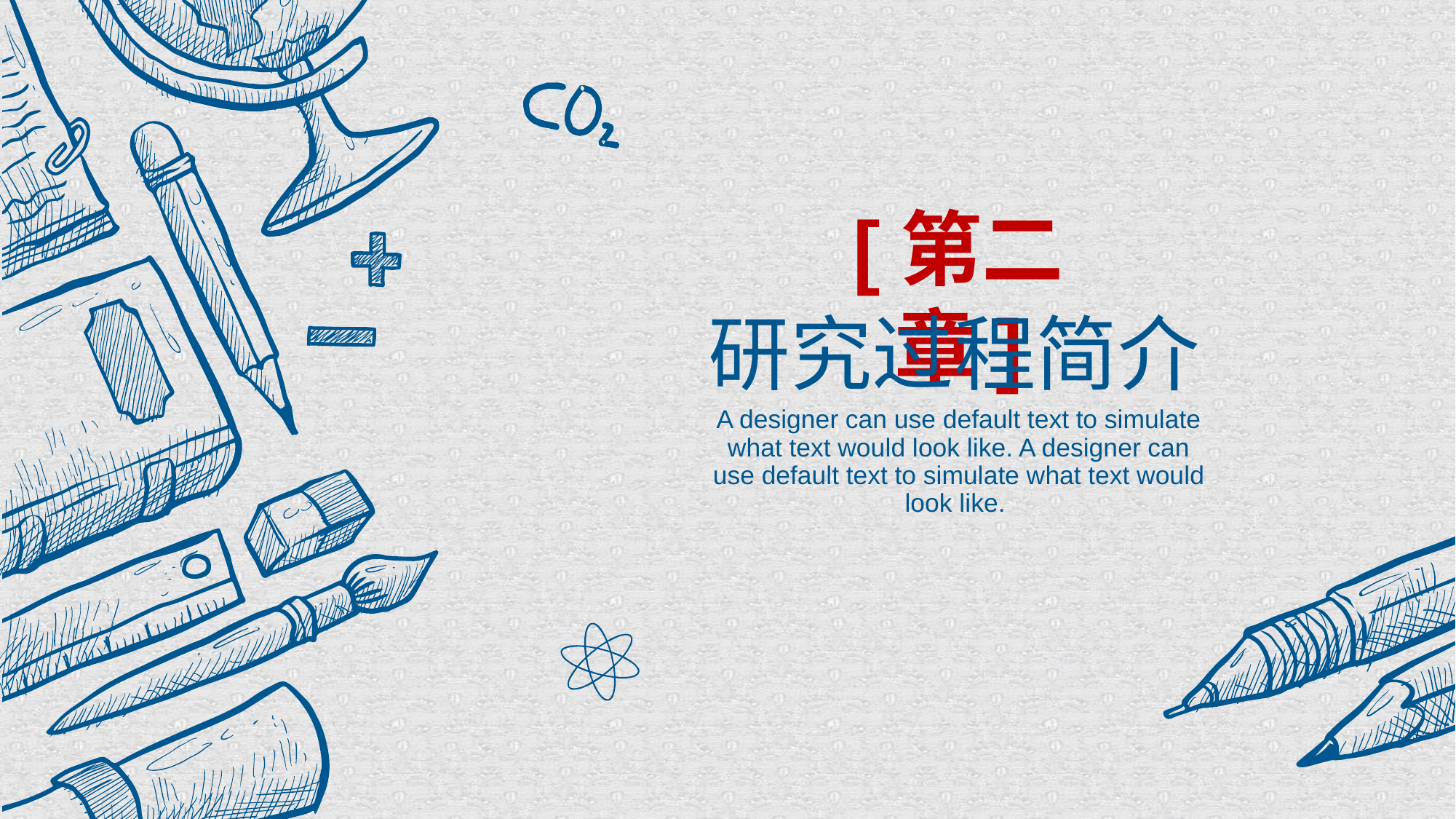

[第二章]

研究过程简介

A designer can use default text to simulate what text would look like. A designer can use default text to simulate what text would look like.